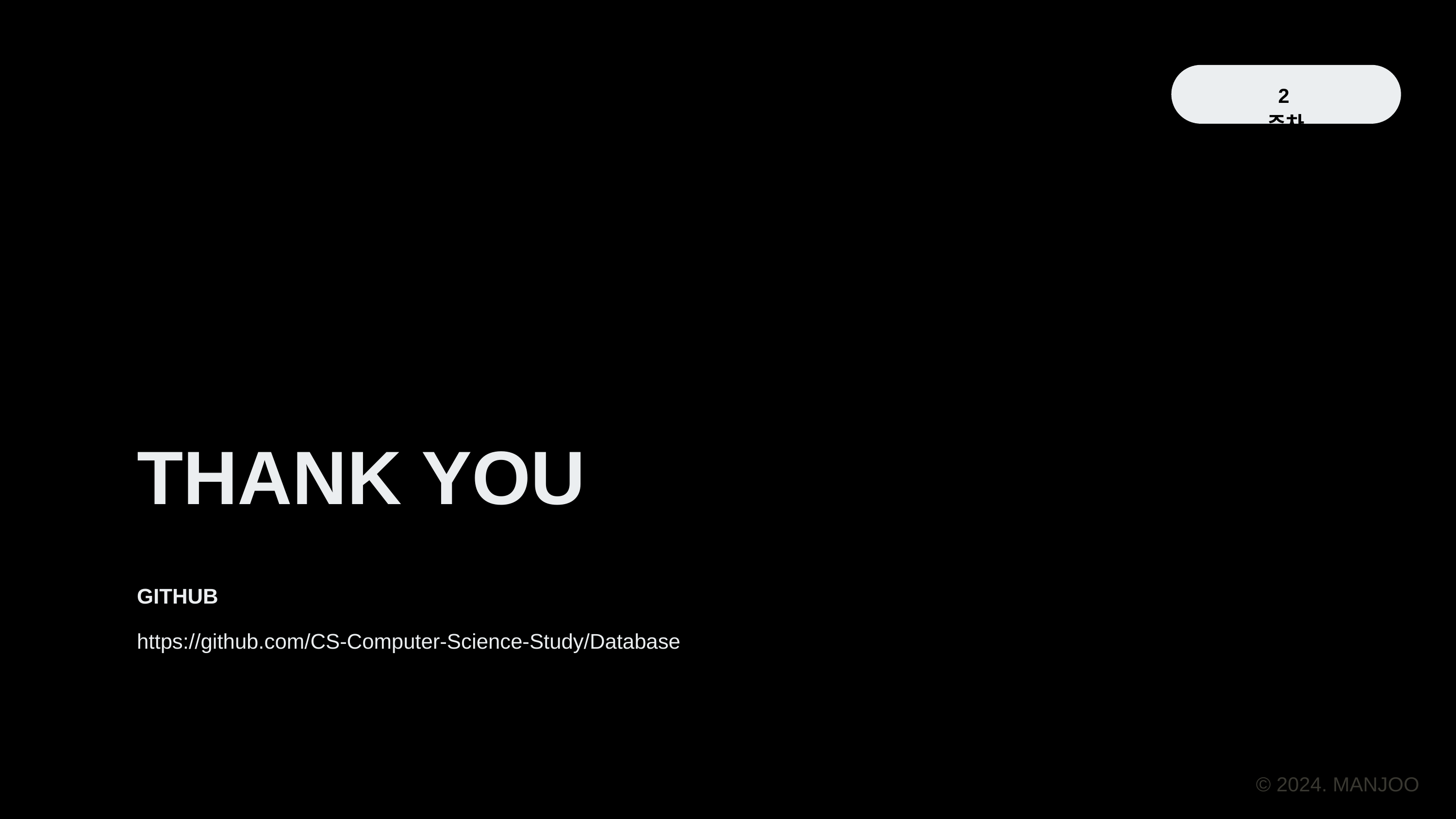

2주차
THANK YOU
GITHUB
https://github.com/CS-Computer-Science-Study/Database
© 2024. MANJOO